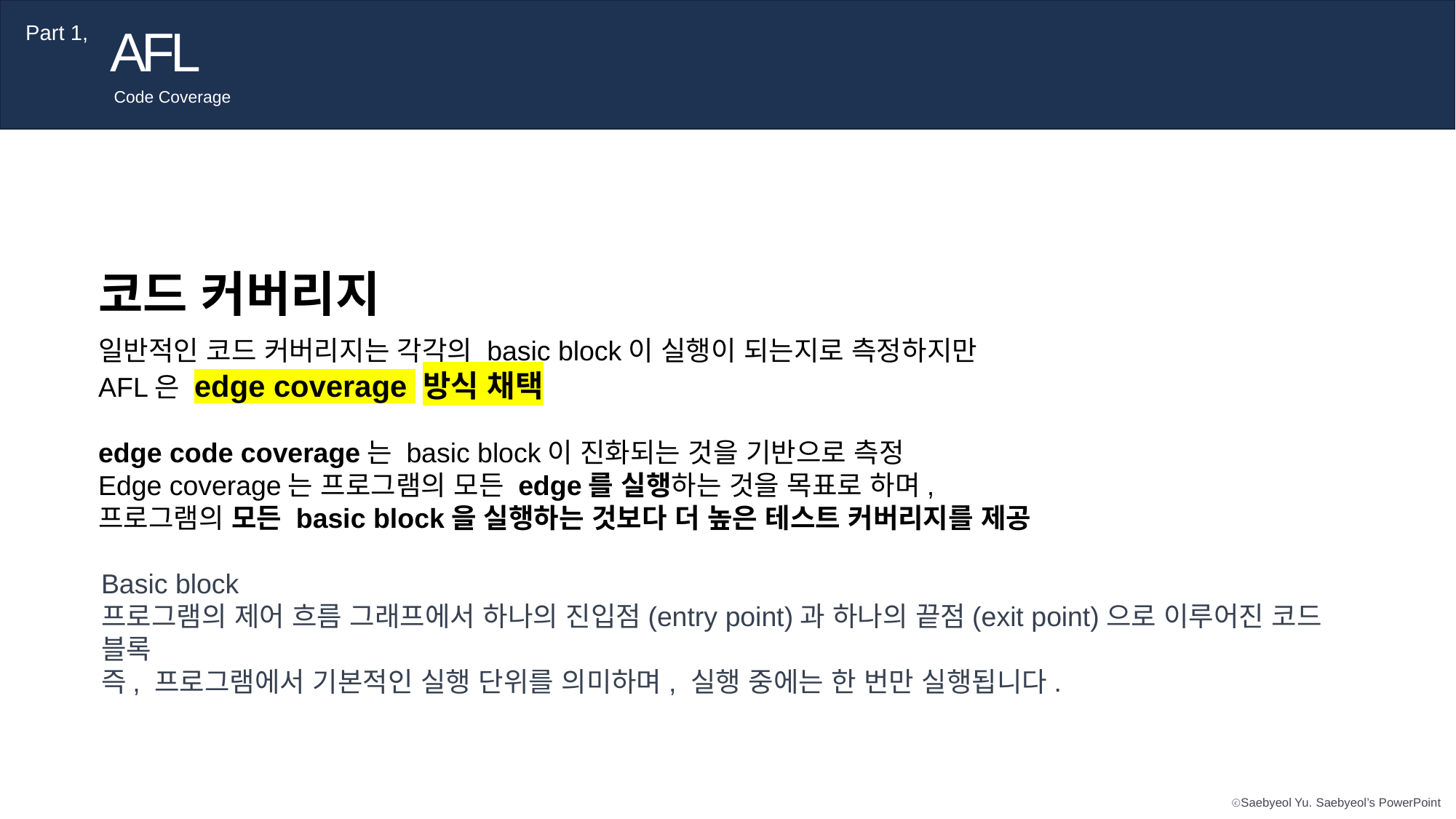

AFL
Part 1,
Code Coverage
코드 커버리지
일반적인 코드 커버리지는 각각의 basic block이 실행이 되는지로 측정하지만
AFL은 edge coverage 방식 채택

edge code coverage는 basic block이 진화되는 것을 기반으로 측정
Edge coverage는 프로그램의 모든 edge를 실행하는 것을 목표로 하며,
프로그램의 모든 basic block을 실행하는 것보다 더 높은 테스트 커버리지를 제공
Basic block
프로그램의 제어 흐름 그래프에서 하나의 진입점(entry point)과 하나의 끝점(exit point)으로 이루어진 코드 블록
즉, 프로그램에서 기본적인 실행 단위를 의미하며, 실행 중에는 한 번만 실행됩니다.